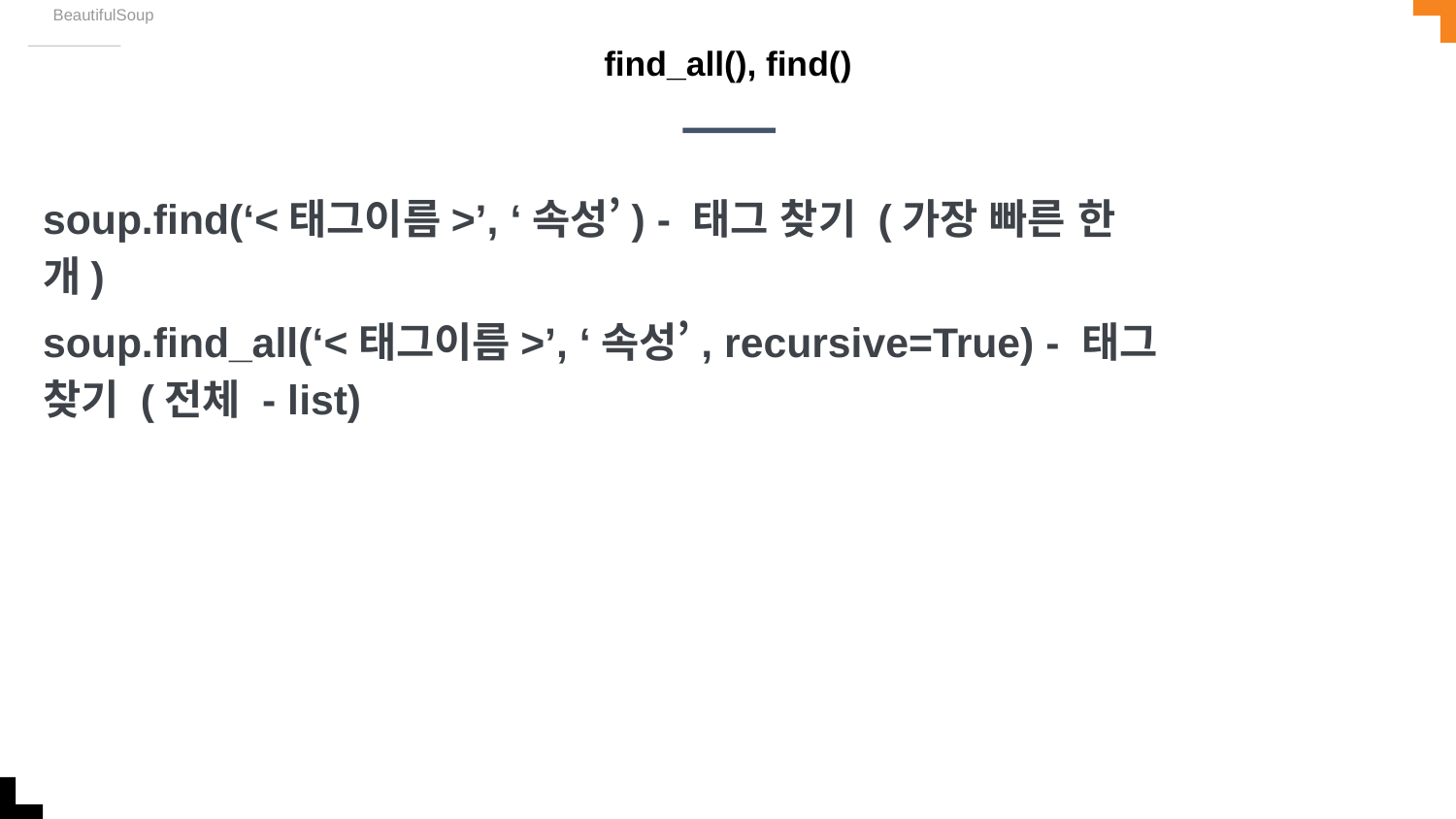

BeautifulSoup

# find_all(), find()
soup.find(‘<태그이름>’, ‘속성’) - 태그 찾기 (가장 빠른 한 개)

soup.find_all(‘<태그이름>’, ‘속성’, recursive=True) - 태그 찾기 (전체 - list)